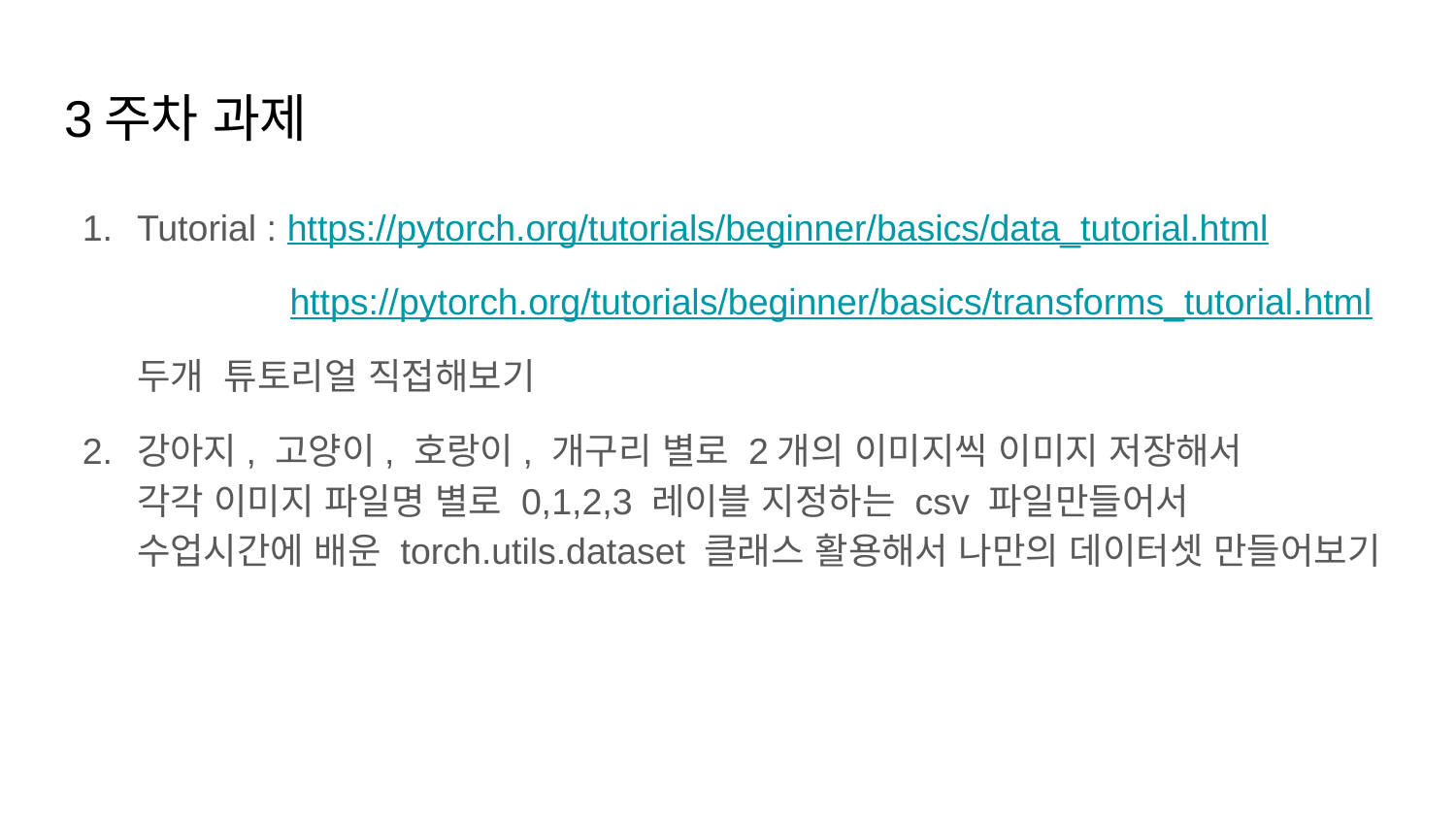

# 3주차 과제
Tutorial : https://pytorch.org/tutorials/beginner/basics/data_tutorial.html
               https://pytorch.org/tutorials/beginner/basics/transforms_tutorial.html
두개  튜토리얼 직접해보기
강아지, 고양이, 호랑이, 개구리 별로 2개의 이미지씩 이미지 저장해서
각각 이미지 파일명 별로 0,1,2,3 레이블 지정하는 csv 파일만들어서
수업시간에 배운 torch.utils.dataset 클래스 활용해서 나만의 데이터셋 만들어보기